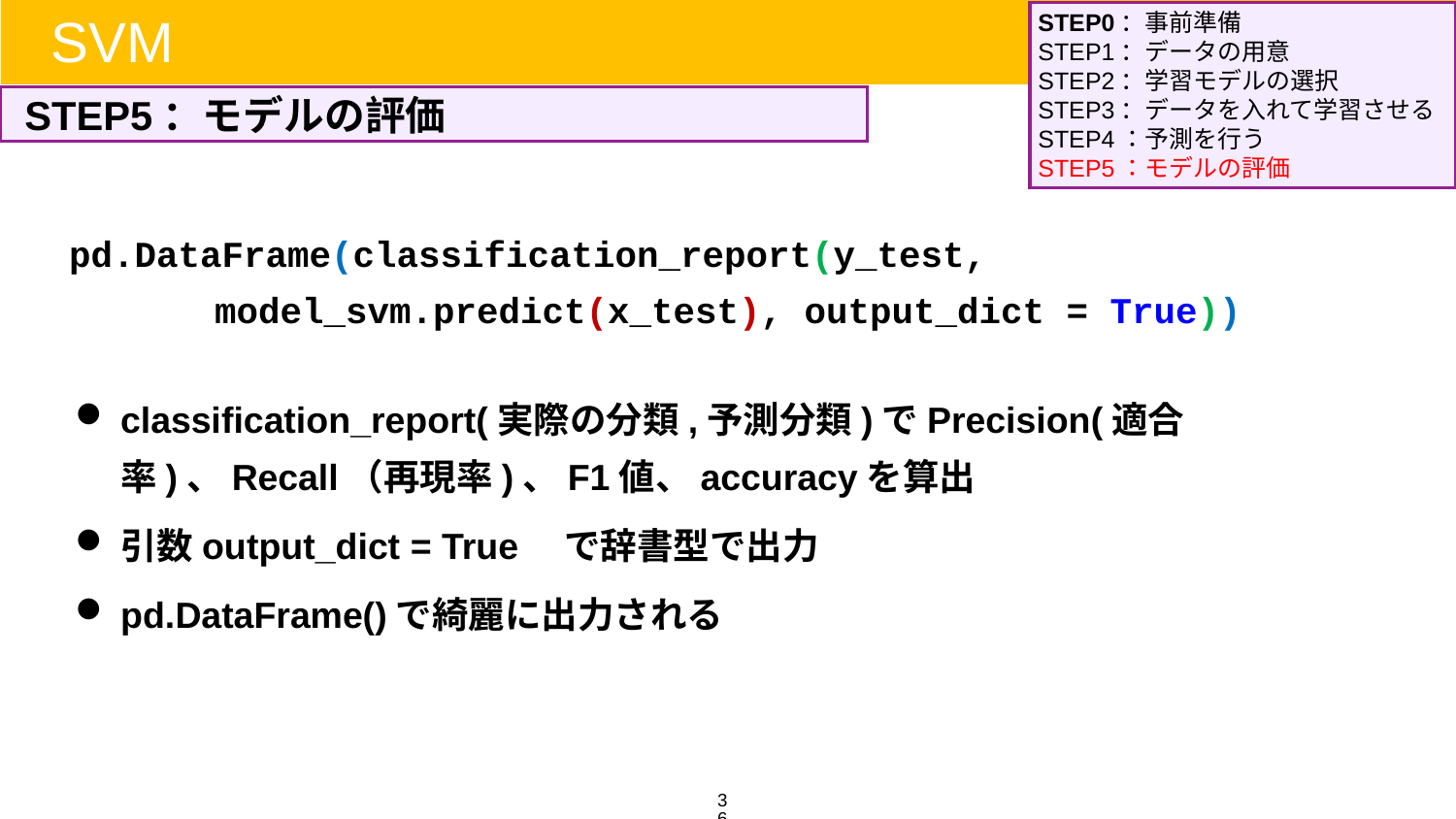

STEP0：事前準備
STEP1：データの用意
STEP2：学習モデルの選択
STEP3：データを入れて学習させる
STEP4：予測を行う
STEP5：モデルの評価
SVM
STEP5：モデルの評価
pd.DataFrame(classification_report(y_test,
	model_svm.predict(x_test), output_dict = True))
classification_report(実際の分類,予測分類)でPrecision(適合率)、Recall（再現率)、F1値、accuracyを算出
引数output_dict = True　で辞書型で出力
pd.DataFrame()で綺麗に出力される
36